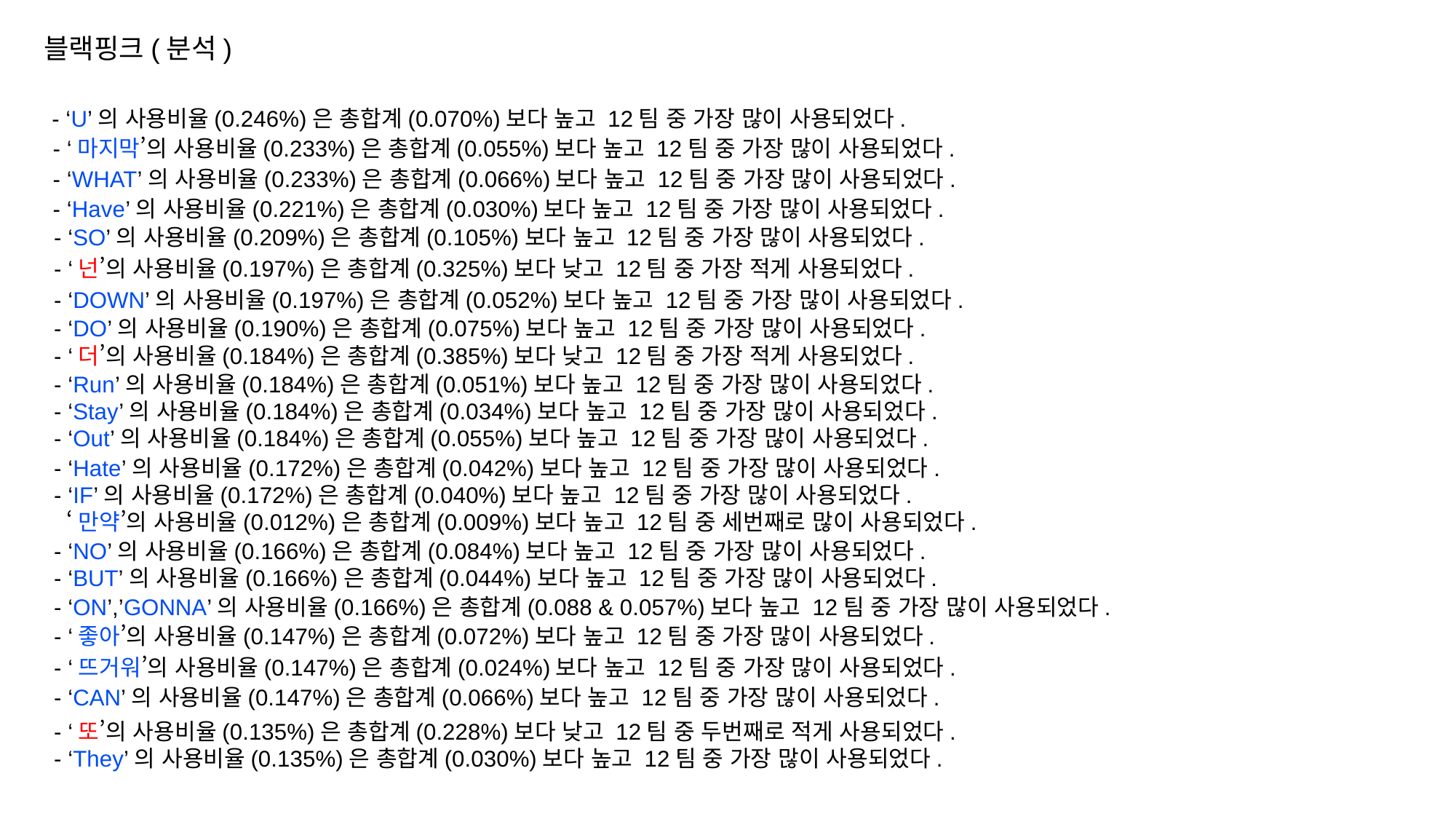

블랙핑크(분석)
- ‘U’의 사용비율(0.246%)은 총합계(0.070%)보다 높고 12팀 중 가장 많이 사용되었다.
- ‘마지막’의 사용비율(0.233%)은 총합계(0.055%)보다 높고 12팀 중 가장 많이 사용되었다.
- ‘WHAT’의 사용비율(0.233%)은 총합계(0.066%)보다 높고 12팀 중 가장 많이 사용되었다.
- ‘Have’의 사용비율(0.221%)은 총합계(0.030%)보다 높고 12팀 중 가장 많이 사용되었다.
- ‘SO’의 사용비율(0.209%)은 총합계(0.105%)보다 높고 12팀 중 가장 많이 사용되었다.
- ‘넌’의 사용비율(0.197%)은 총합계(0.325%)보다 낮고 12팀 중 가장 적게 사용되었다.
- ‘DOWN’의 사용비율(0.197%)은 총합계(0.052%)보다 높고 12팀 중 가장 많이 사용되었다.
- ‘DO’의 사용비율(0.190%)은 총합계(0.075%)보다 높고 12팀 중 가장 많이 사용되었다.
- ‘더’의 사용비율(0.184%)은 총합계(0.385%)보다 낮고 12팀 중 가장 적게 사용되었다.
- ‘Run’의 사용비율(0.184%)은 총합계(0.051%)보다 높고 12팀 중 가장 많이 사용되었다.
- ‘Stay’의 사용비율(0.184%)은 총합계(0.034%)보다 높고 12팀 중 가장 많이 사용되었다.
- ‘Out’의 사용비율(0.184%)은 총합계(0.055%)보다 높고 12팀 중 가장 많이 사용되었다.
- ‘Hate’의 사용비율(0.172%)은 총합계(0.042%)보다 높고 12팀 중 가장 많이 사용되었다.
- ‘IF’의 사용비율(0.172%)은 총합계(0.040%)보다 높고 12팀 중 가장 많이 사용되었다.
  ‘만약’의 사용비율(0.012%)은 총합계(0.009%)보다 높고 12팀 중 세번째로 많이 사용되었다.
- ‘NO’의 사용비율(0.166%)은 총합계(0.084%)보다 높고 12팀 중 가장 많이 사용되었다.
- ‘BUT’의 사용비율(0.166%)은 총합계(0.044%)보다 높고 12팀 중 가장 많이 사용되었다.
- ‘ON’,’GONNA’의 사용비율(0.166%)은 총합계(0.088 & 0.057%)보다 높고 12팀 중 가장 많이 사용되었다.
- ‘좋아’의 사용비율(0.147%)은 총합계(0.072%)보다 높고 12팀 중 가장 많이 사용되었다.
- ‘뜨거워’의 사용비율(0.147%)은 총합계(0.024%)보다 높고 12팀 중 가장 많이 사용되었다.
- ‘CAN’의 사용비율(0.147%)은 총합계(0.066%)보다 높고 12팀 중 가장 많이 사용되었다.
- ‘또’의 사용비율(0.135%)은 총합계(0.228%)보다 낮고 12팀 중 두번째로 적게 사용되었다.
- ‘They’의 사용비율(0.135%)은 총합계(0.030%)보다 높고 12팀 중 가장 많이 사용되었다.